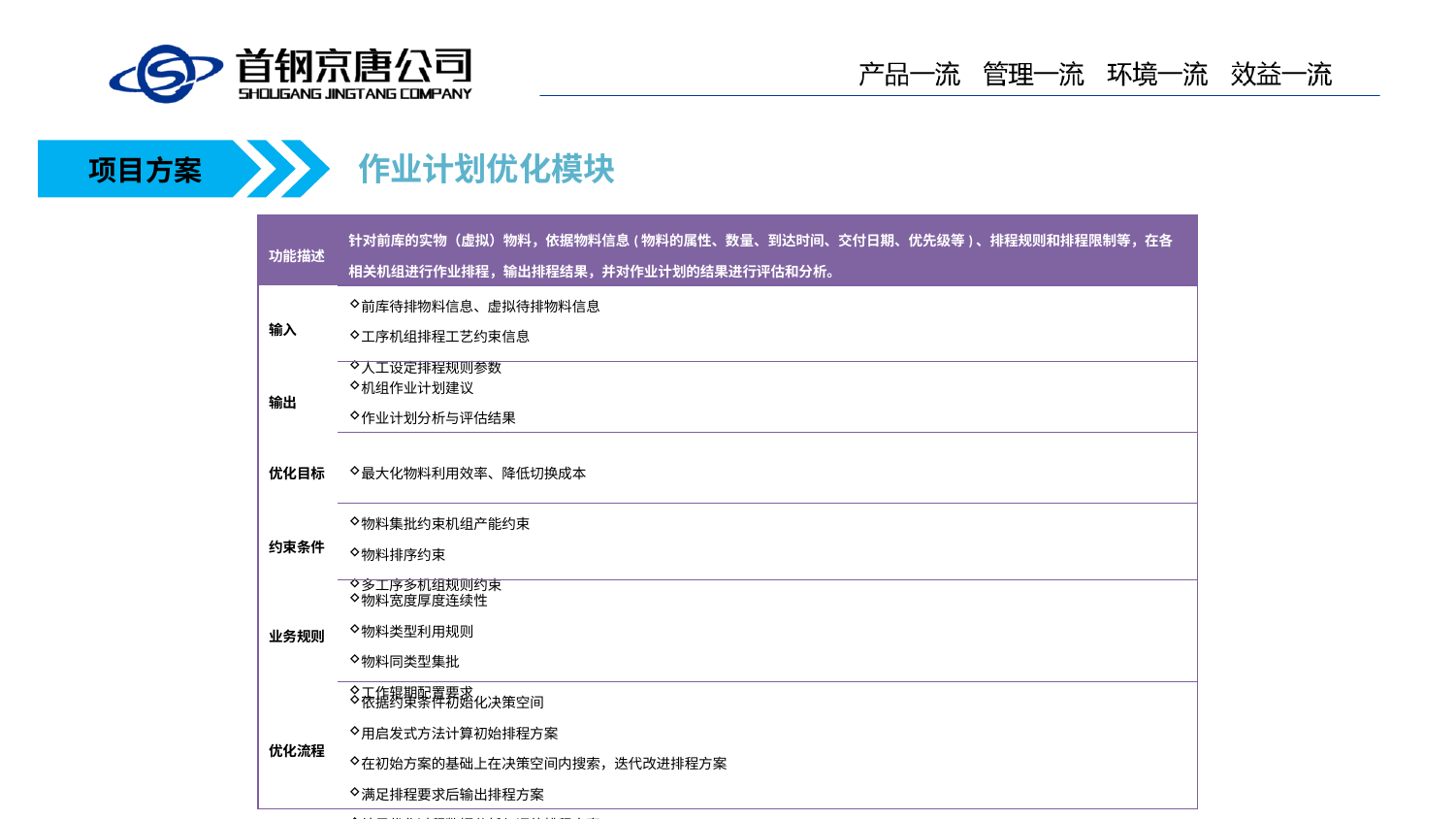

作业计划优化模块
项目方案
| 功能描述 | 针对前库的实物（虚拟）物料，依据物料信息(物料的属性、数量、到达时间、交付日期、优先级等)、排程规则和排程限制等，在各相关机组进行作业排程，输出排程结果，并对作业计划的结果进行评估和分析。 |
| --- | --- |
| 输入 | 前库待排物料信息、虚拟待排物料信息 工序机组排程工艺约束信息 人工设定排程规则参数 |
| 输出 | 机组作业计划建议 作业计划分析与评估结果 |
| 优化目标 | 最大化物料利用效率、降低切换成本 |
| 约束条件 | 物料集批约束机组产能约束 物料排序约束 多工序多机组规则约束 |
| 业务规则 | 物料宽度厚度连续性 物料类型利用规则 物料同类型集批 工作辊期配置要求 |
| 优化流程 | 依据约束条件初始化决策空间 用启发式方法计算初始排程方案 在初始方案的基础上在决策空间内搜索，迭代改进排程方案 满足排程要求后输出排程方案 结果优化过程数据分析与评估排程方案 |